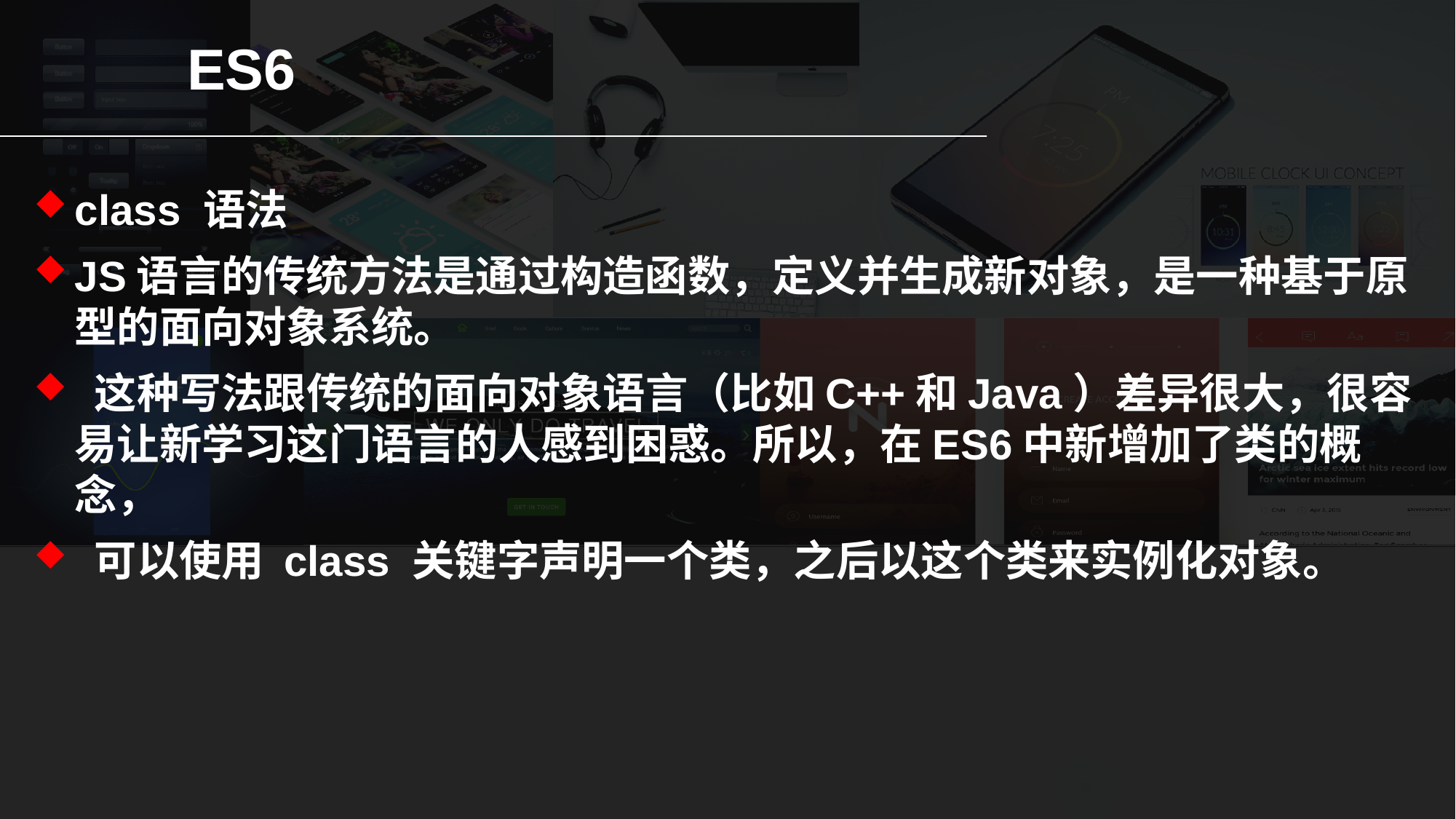

ES6

class 语法
JS语言的传统方法是通过构造函数，定义并生成新对象，是一种基于原型的面向对象系统。
 这种写法跟传统的面向对象语言（比如C++和Java）差异很大，很容易让新学习这门语言的人感到困惑。所以，在ES6中新增加了类的概念，
 可以使用 class 关键字声明一个类，之后以这个类来实例化对象。